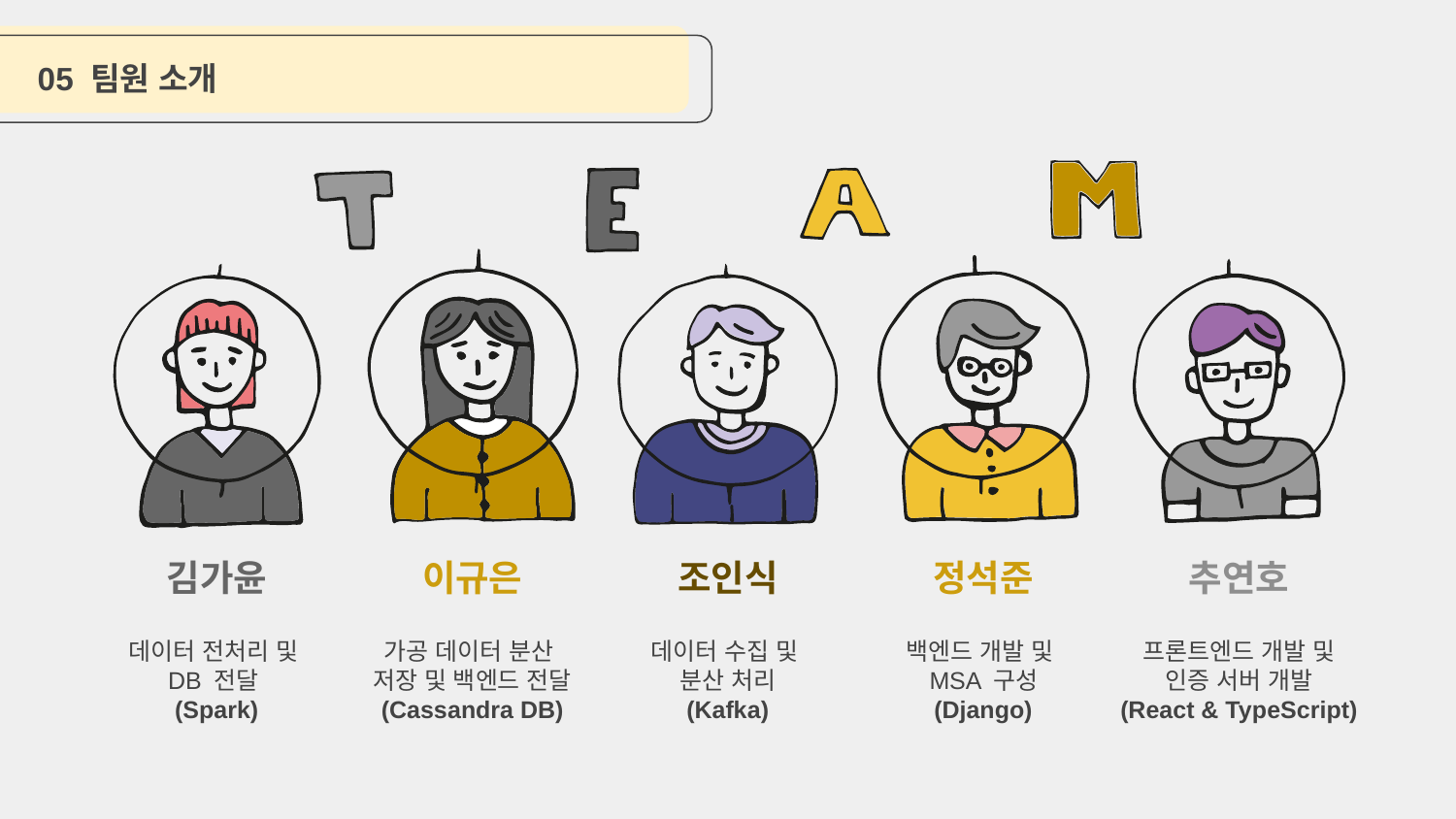

05 팀원 소개

이규은
가공 데이터 분산
저장 및 백엔드 전달
(Cassandra DB)

정석준
백엔드 개발 및
MSA 구성
(Django)

추연호
프론트엔드 개발 및
인증 서버 개발
(React & TypeScript)

조인식
데이터 수집 및
분산 처리
(Kafka)

김가윤
데이터 전처리 및
DB 전달
(Spark)